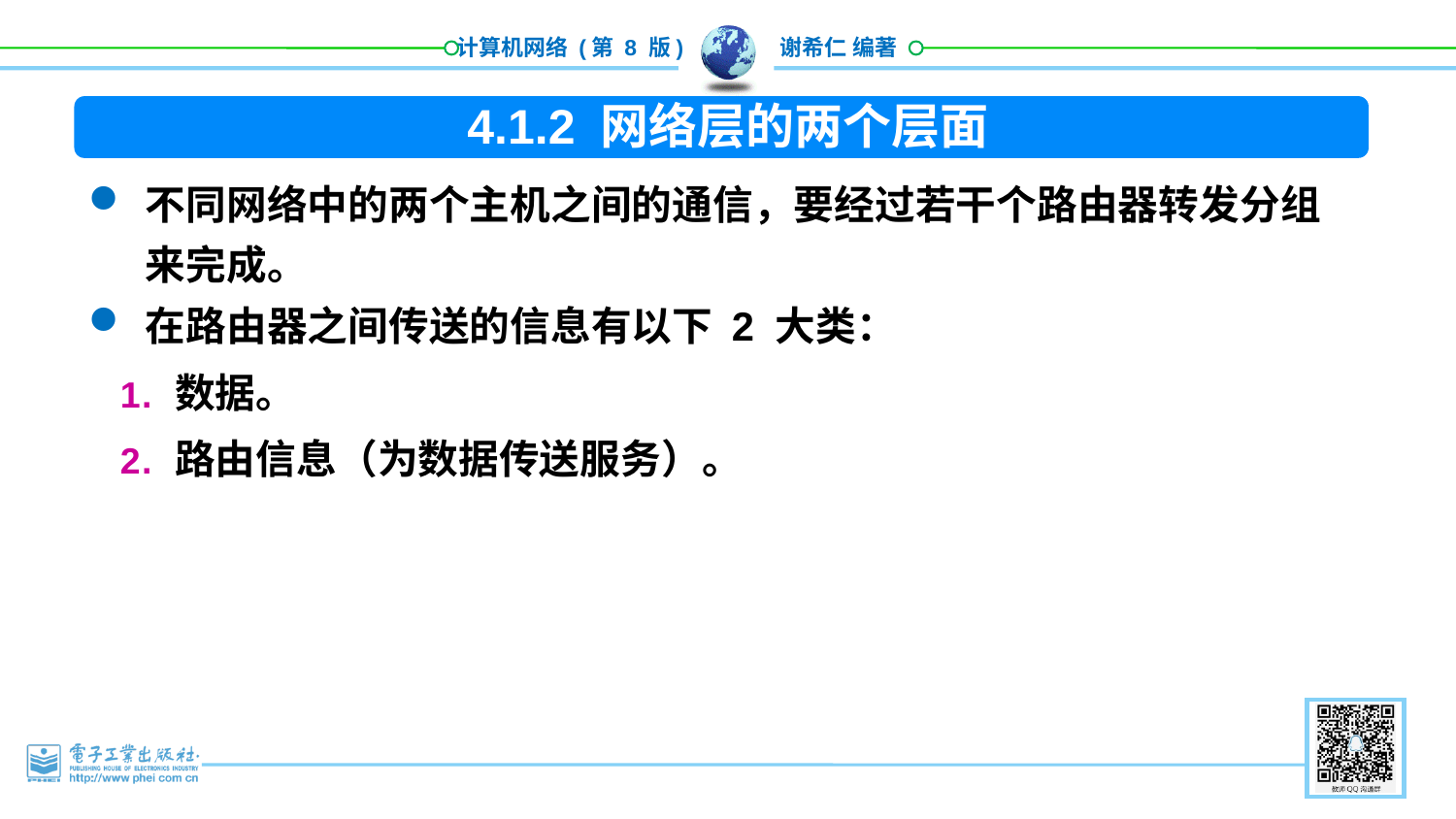

4.1.2 网络层的两个层面

不同网络中的两个主机之间的通信，要经过若干个路由器转发分组来完成。
在路由器之间传送的信息有以下 2 大类：
数据。
路由信息（为数据传送服务）。